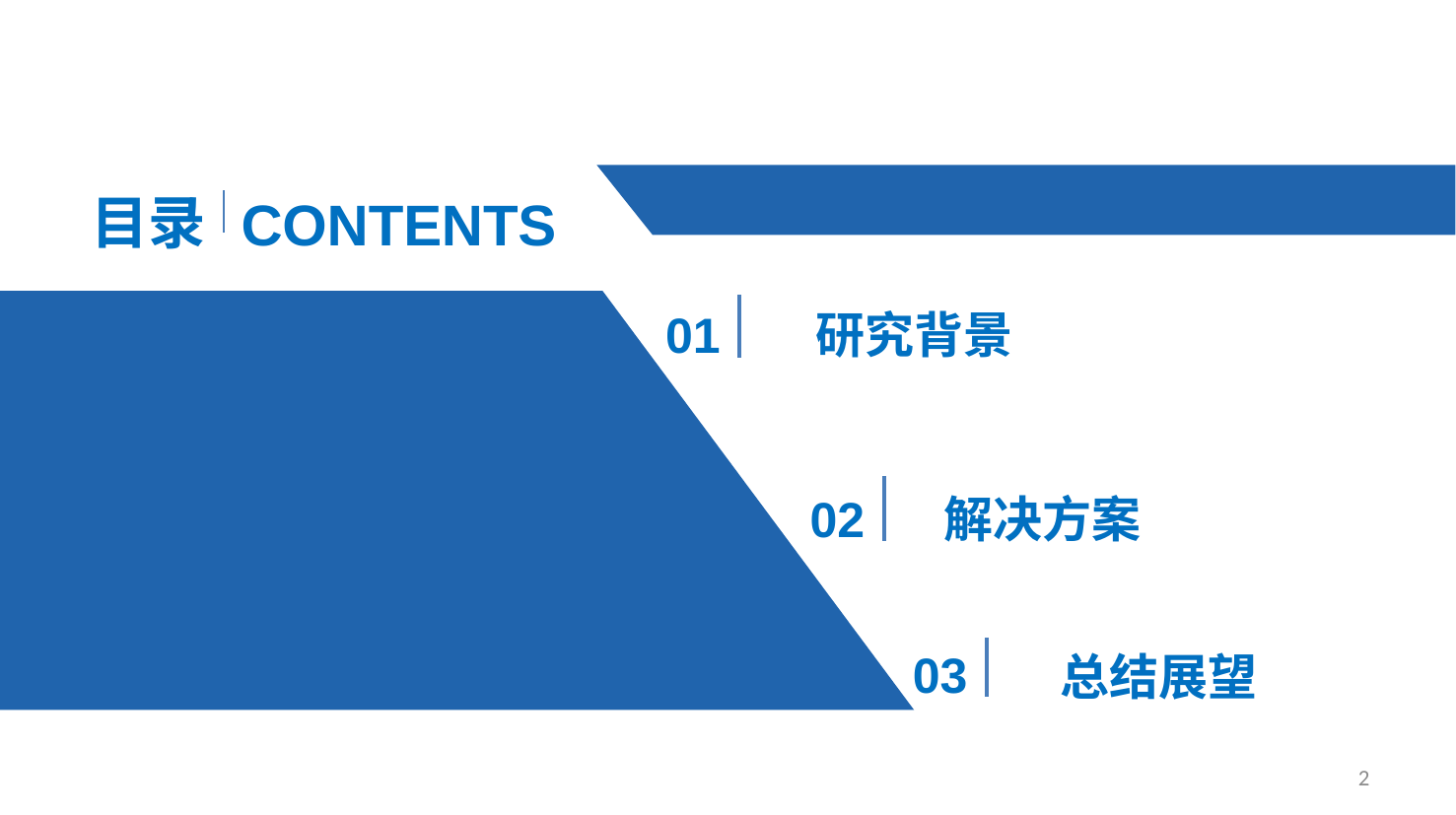

目录
CONTENTS

01
研究背景
02
解决方案
03
总结展望
2